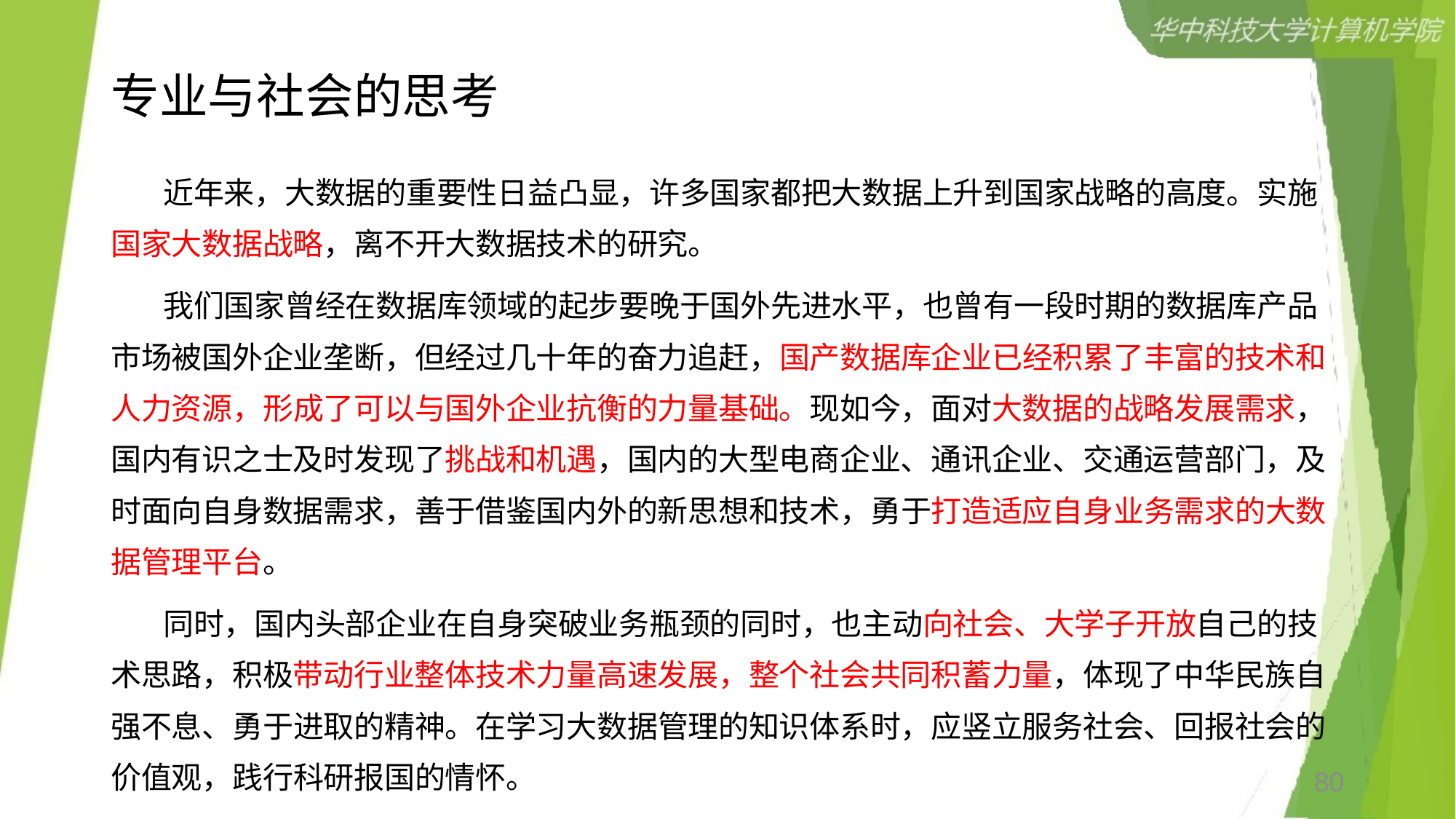

# 专业与社会的思考
       近年来，大数据的重要性日益凸显，许多国家都把大数据上升到国家战略的高度。实施国家大数据战略，离不开大数据技术的研究。
       我们国家曾经在数据库领域的起步要晚于国外先进水平，也曾有一段时期的数据库产品市场被国外企业垄断，但经过几十年的奋力追赶，国产数据库企业已经积累了丰富的技术和人力资源，形成了可以与国外企业抗衡的力量基础。现如今，面对大数据的战略发展需求，国内有识之士及时发现了挑战和机遇，国内的大型电商企业、通讯企业、交通运营部门，及时面向自身数据需求，善于借鉴国内外的新思想和技术，勇于打造适应自身业务需求的大数据管理平台。
       同时，国内头部企业在自身突破业务瓶颈的同时，也主动向社会、大学子开放自己的技术思路，积极带动行业整体技术力量高速发展，整个社会共同积蓄力量，体现了中华民族自强不息、勇于进取的精神。在学习大数据管理的知识体系时，应竖立服务社会、回报社会的价值观，践行科研报国的情怀。
80